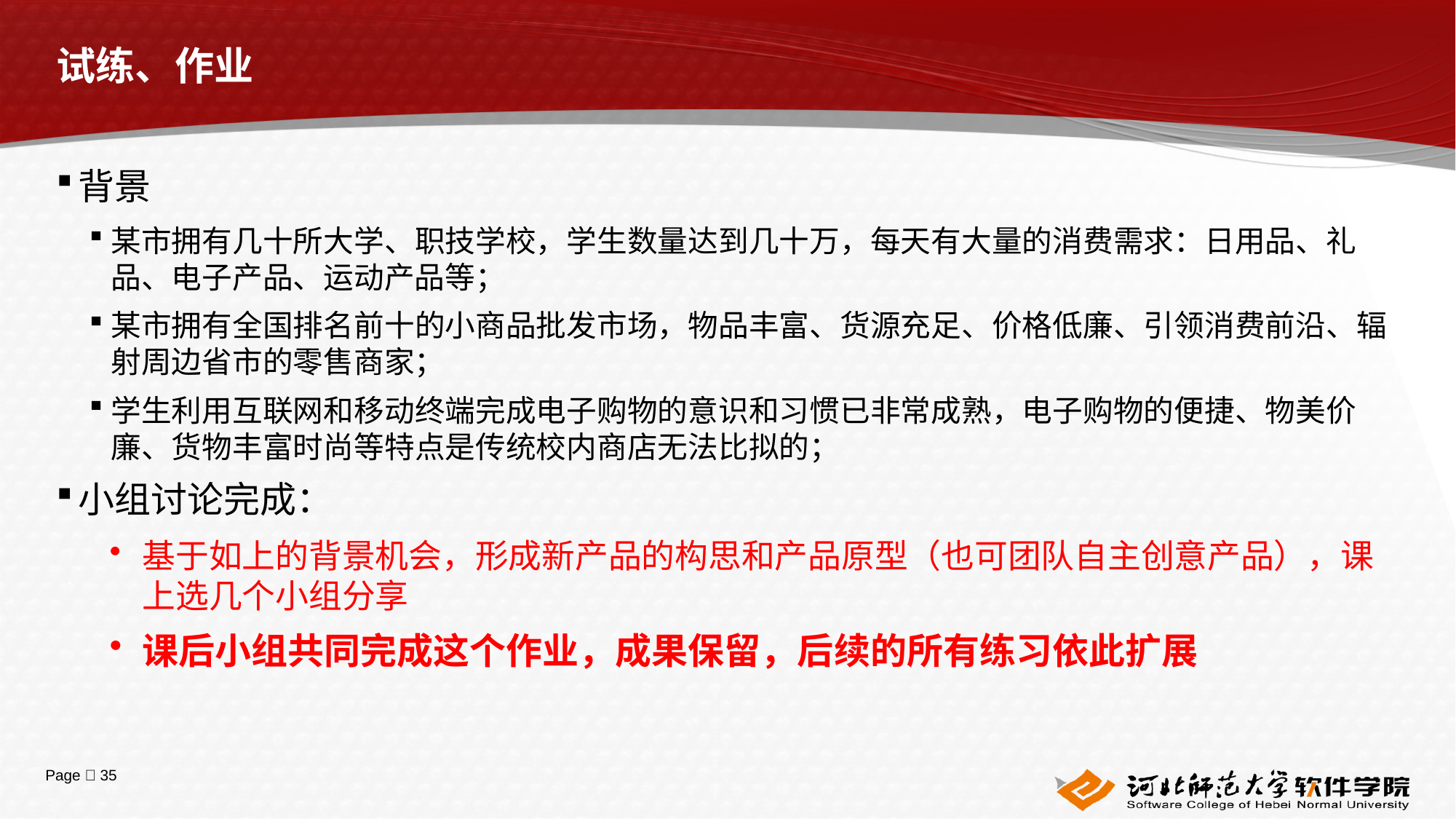

# 试练、作业
背景
某市拥有几十所大学、职技学校，学生数量达到几十万，每天有大量的消费需求：日用品、礼品、电子产品、运动产品等；
某市拥有全国排名前十的小商品批发市场，物品丰富、货源充足、价格低廉、引领消费前沿、辐射周边省市的零售商家；
学生利用互联网和移动终端完成电子购物的意识和习惯已非常成熟，电子购物的便捷、物美价廉、货物丰富时尚等特点是传统校内商店无法比拟的；
小组讨论完成：
基于如上的背景机会，形成新产品的构思和产品原型（也可团队自主创意产品），课上选几个小组分享
课后小组共同完成这个作业，成果保留，后续的所有练习依此扩展